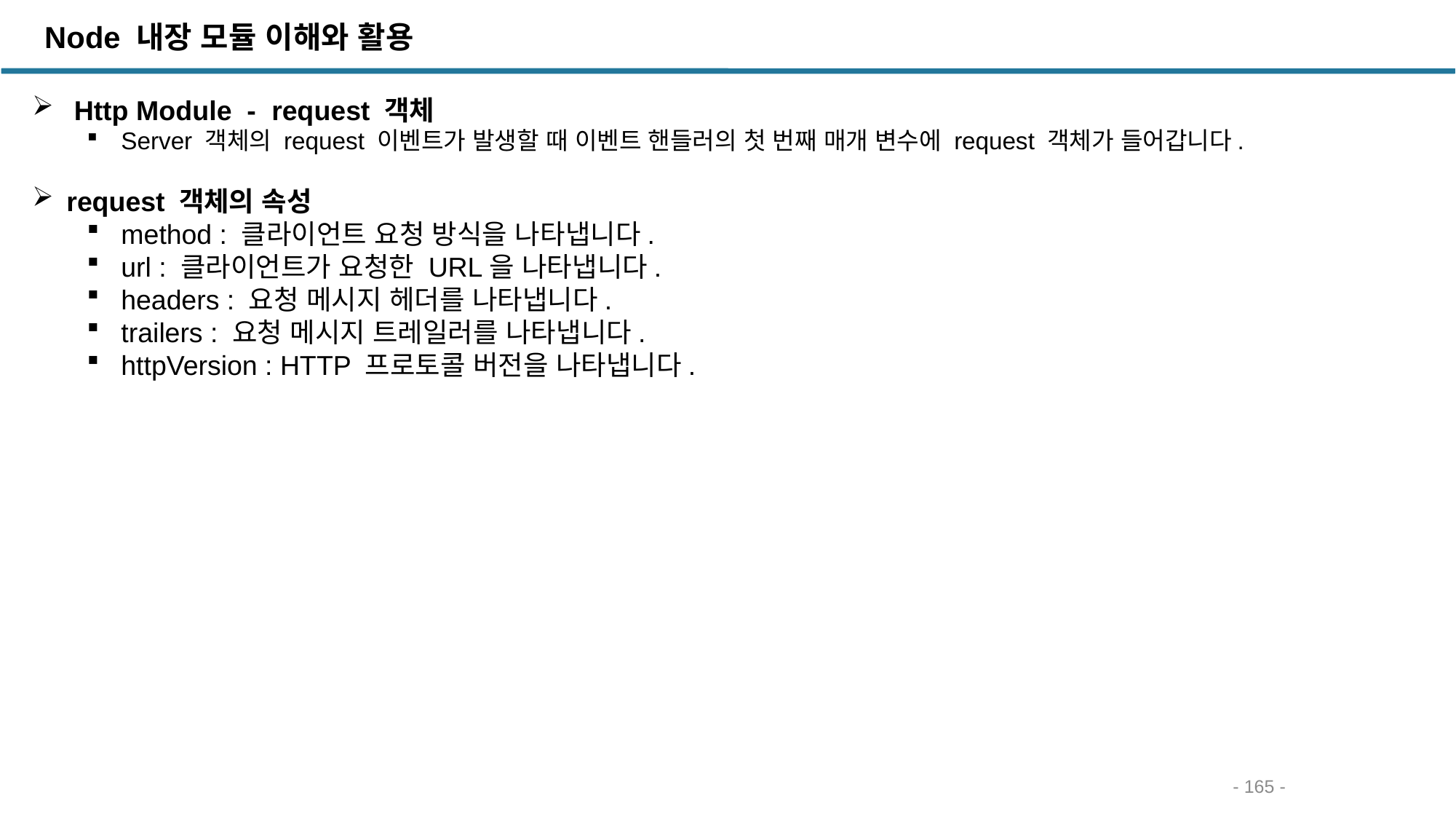

Node 내장 모듈 이해와 활용
 Http Module  -  request 객체
Server 객체의 request 이벤트가 발생할 때 이벤트 핸들러의 첫 번째 매개 변수에 request 객체가 들어갑니다.

request 객체의 속성
method : 클라이언트 요청 방식을 나타냅니다.
url : 클라이언트가 요청한 URL을 나타냅니다.
headers : 요청 메시지 헤더를 나타냅니다.
trailers : 요청 메시지 트레일러를 나타냅니다.
httpVersion : HTTP 프로토콜 버전을 나타냅니다.

- 165 -